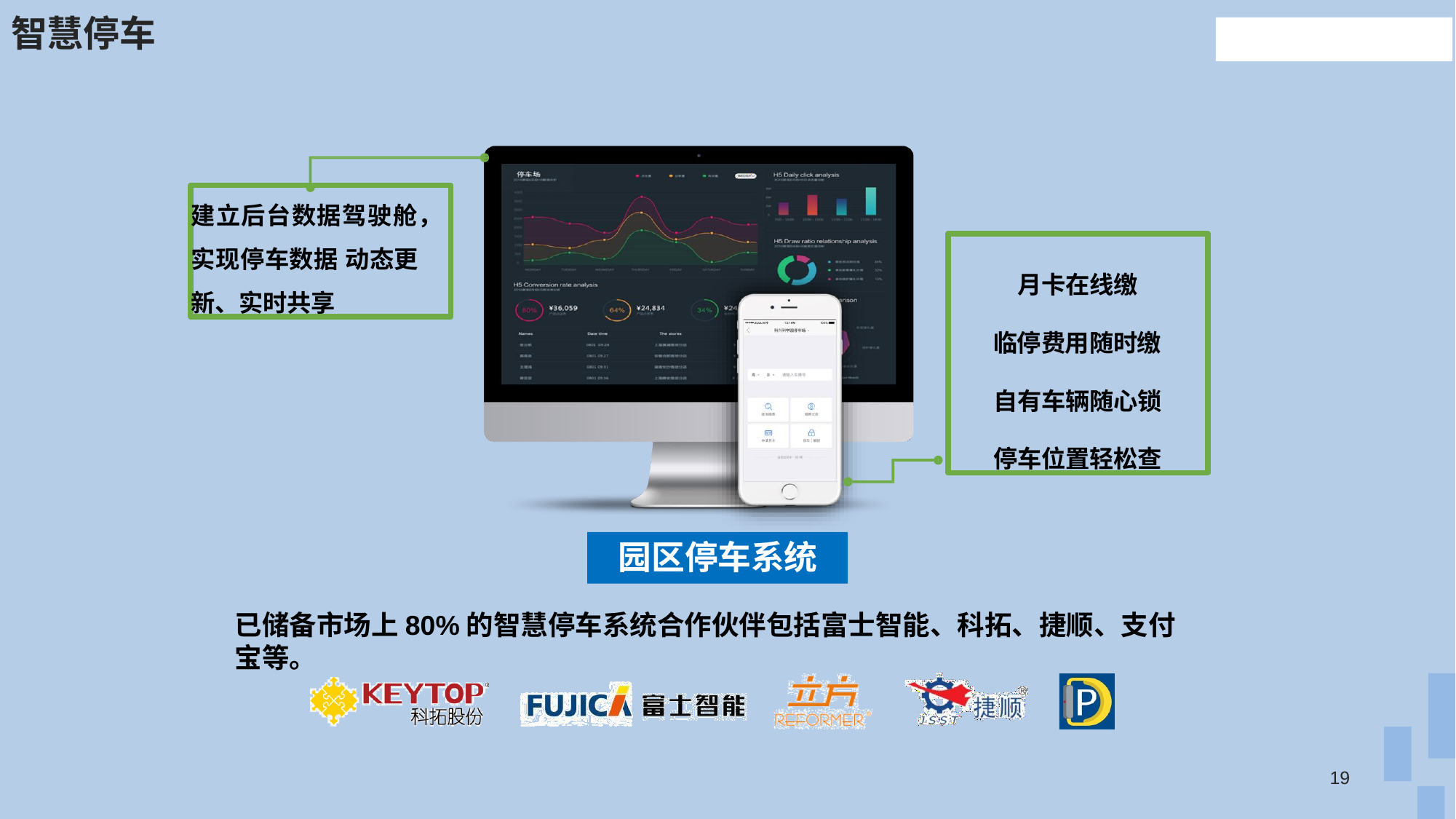

智慧停车

建立后台数据驾驶舱，实现停车数据 动态更新、实时共享
月卡在线缴 临停费用随时缴 自有车辆随心锁 停车位置轻松查

园区停车系统
已储备市场上80%的智慧停车系统合作伙伴包括富士智能、科拓、捷顺、支付宝等。

19